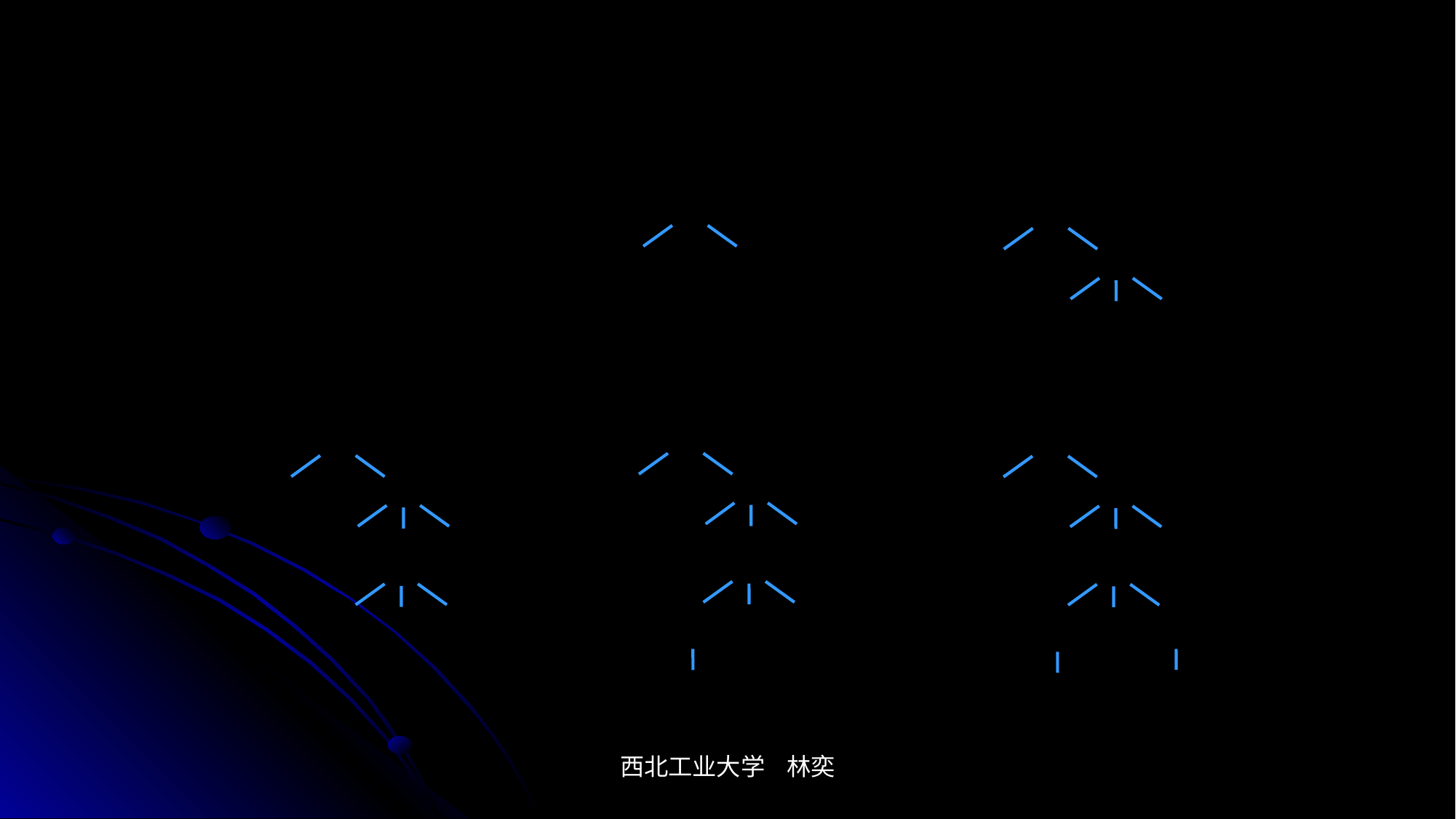

# 最左推导和语法树
E
E
⇒
⇒
E
−
E

E
−

(
)
E
E
E
E
⇒
⇒
⇒
E
E
−
E
−

−

(
)
(
)
(
)
E
E
E

E
E
E
E
+
E
E
+
+

id
id
id
西北工业大学    林奕
7